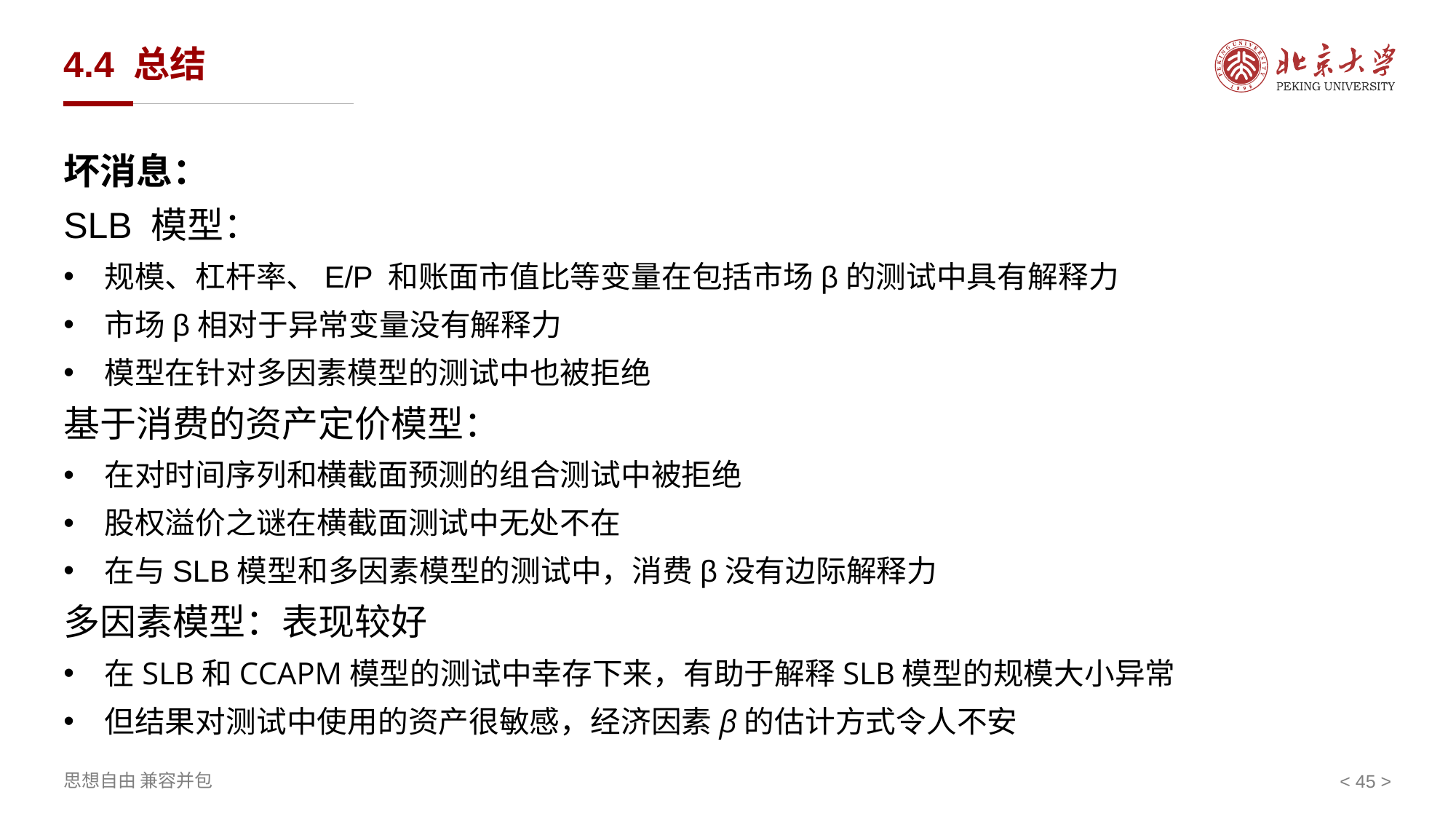

# 4.4 总结
坏消息：
SLB 模型：
规模、杠杆率、E/P 和账面市值比等变量在包括市场β的测试中具有解释力
市场β相对于异常变量没有解释力
模型在针对多因素模型的测试中也被拒绝
基于消费的资产定价模型：
在对时间序列和横截面预测的组合测试中被拒绝
股权溢价之谜在横截面测试中无处不在
在与SLB模型和多因素模型的测试中，消费β没有边际解释力
多因素模型：表现较好
在SLB和CCAPM模型的测试中幸存下来，有助于解释SLB模型的规模大小异常
但结果对测试中使用的资产很敏感，经济因素β的估计方式令人不安
< 45 >